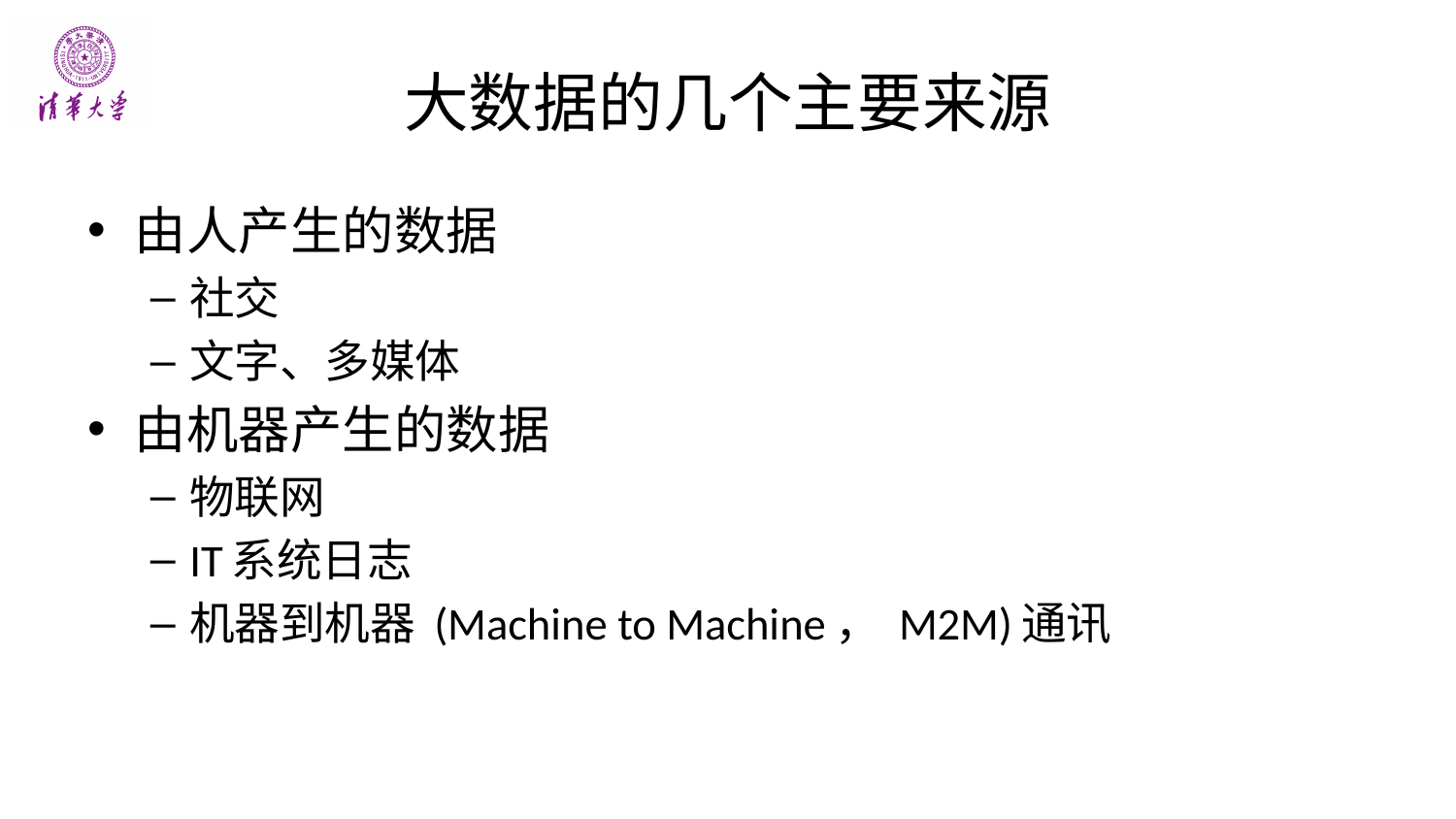

# 大数据的几个主要来源
由人产生的数据
社交
文字、多媒体
由机器产生的数据
物联网
IT系统日志
机器到机器 (Machine to Machine， M2M)通讯